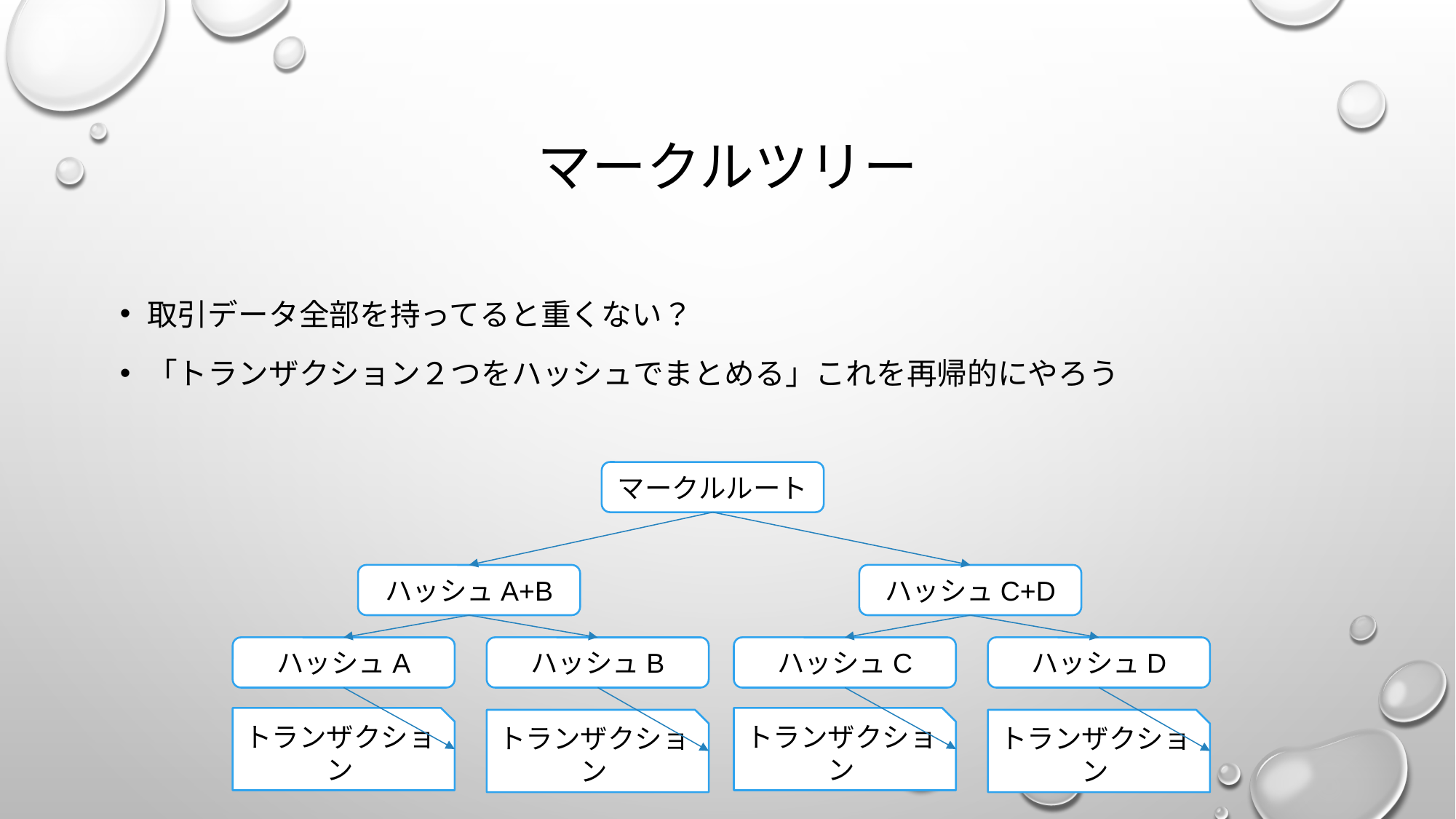

# マークルツリー
取引データ全部を持ってると重くない？
「トランザクション２つをハッシュでまとめる」これを再帰的にやろう
マークルルート
ハッシュA+B
ハッシュC+D
ハッシュA
ハッシュB
ハッシュC
ハッシュD
トランザクション
トランザクション
トランザクション
トランザクション